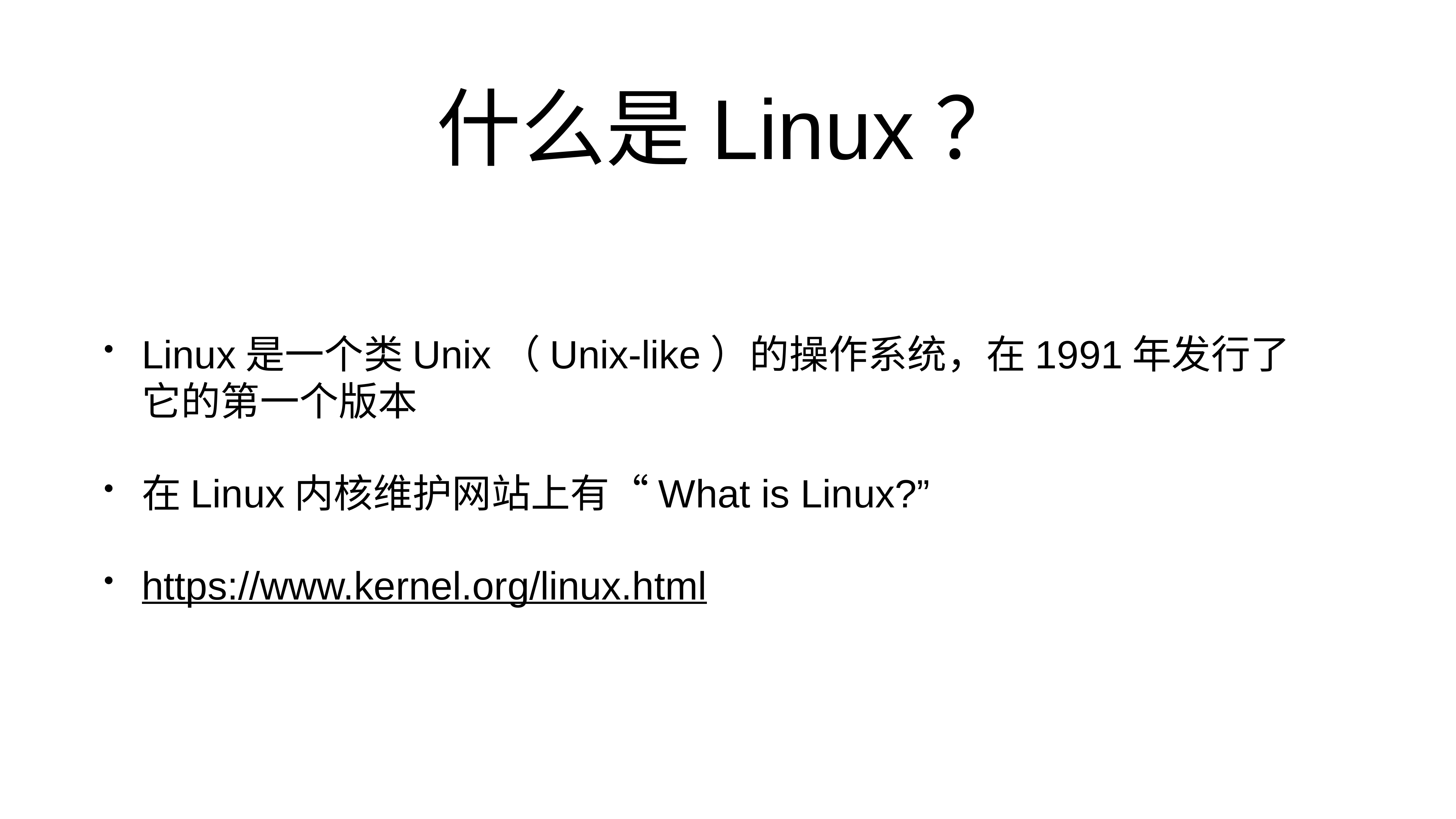

# 什么是Linux？
Linux是一个类Unix（Unix-like）的操作系统，在1991年发行了它的第一个版本
在Linux内核维护网站上有“What is Linux?”
https://www.kernel.org/linux.html